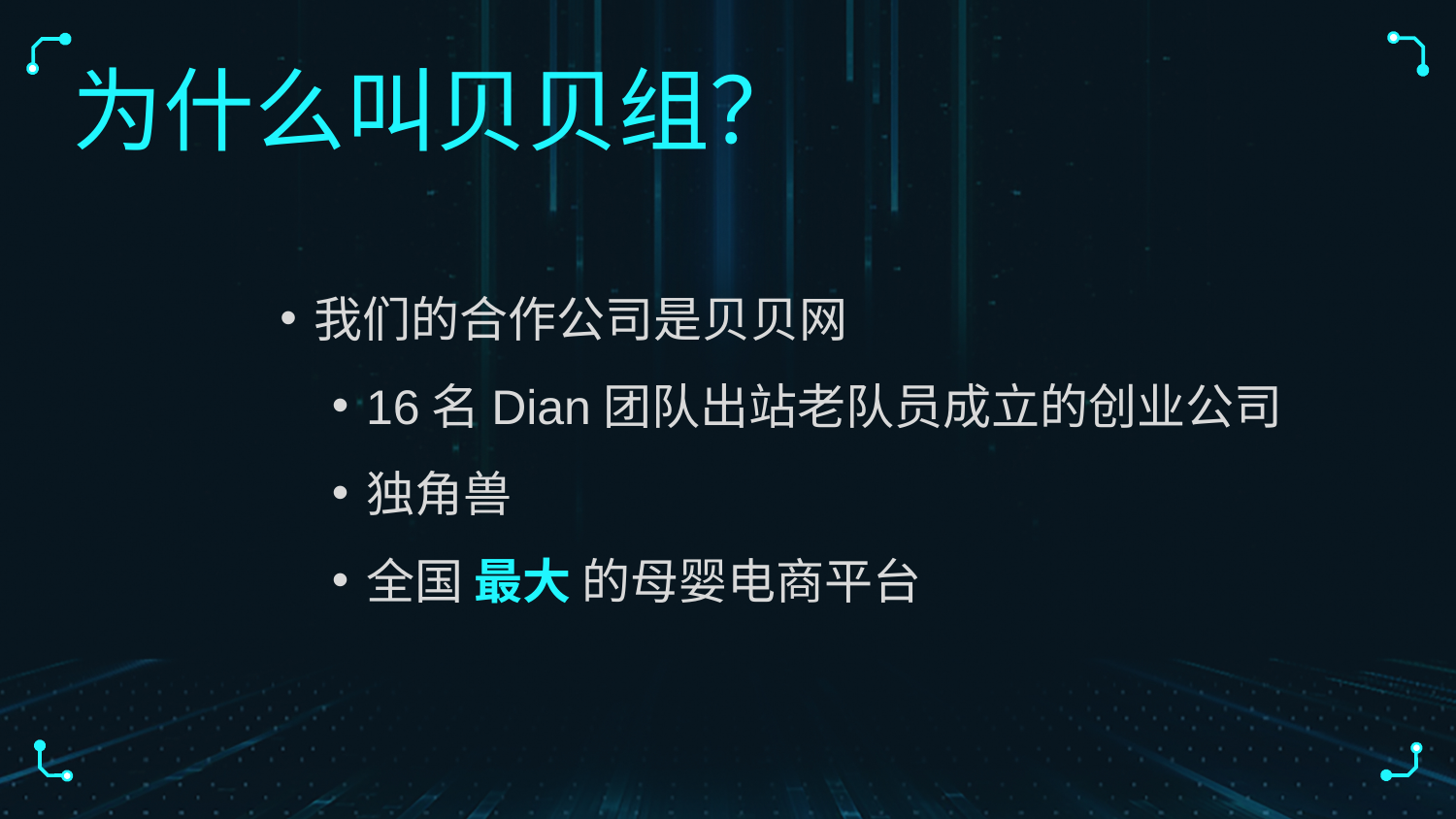

为什么叫贝贝组？
我们的合作公司是贝贝网
16名Dian团队出站老队员成立的创业公司
独角兽
全国 最大 的母婴电商平台